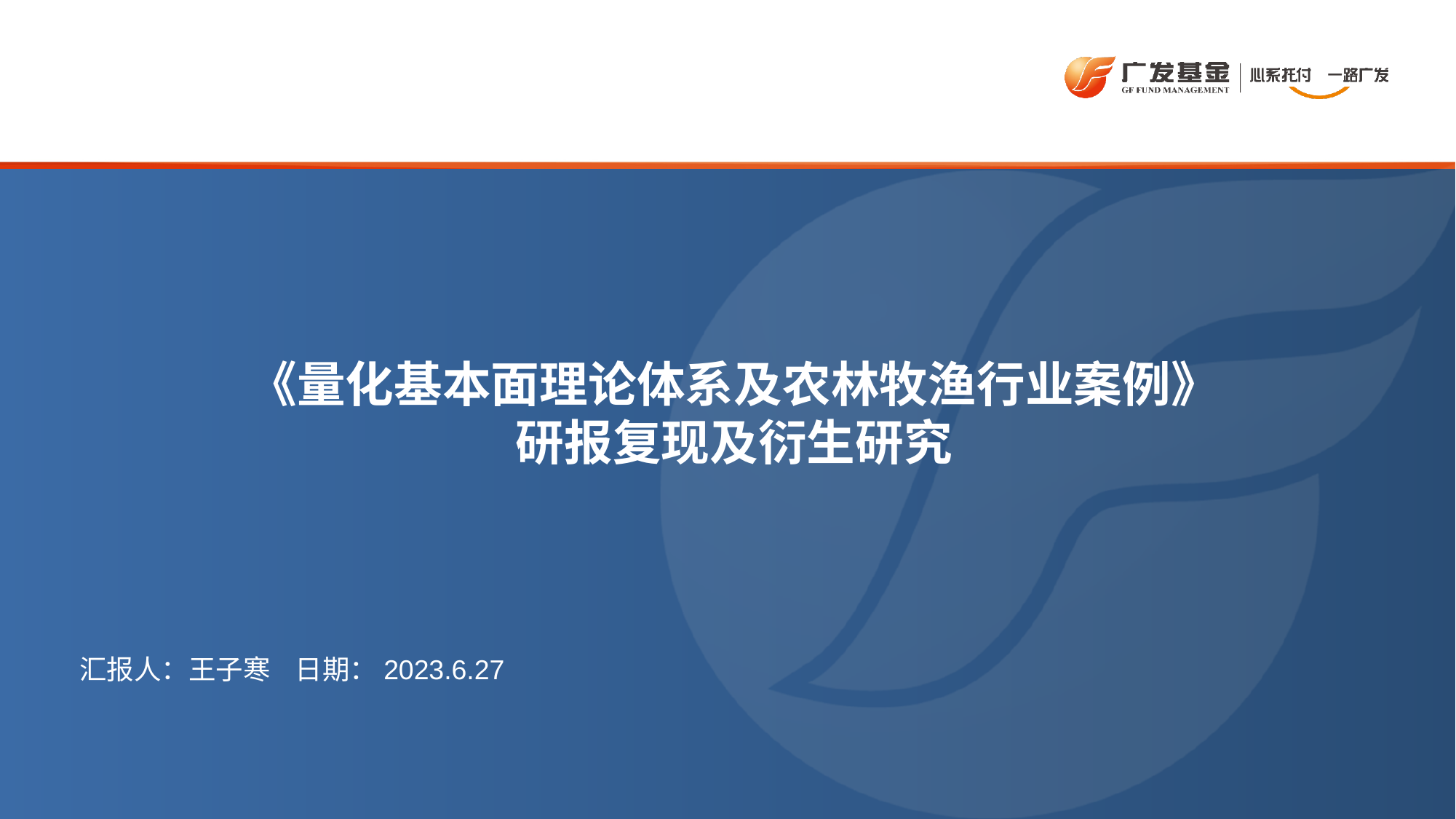

《量化基本面理论体系及农林牧渔行业案例》
研报复现及衍生研究
汇报人：王子寒    日期：2023.6.27